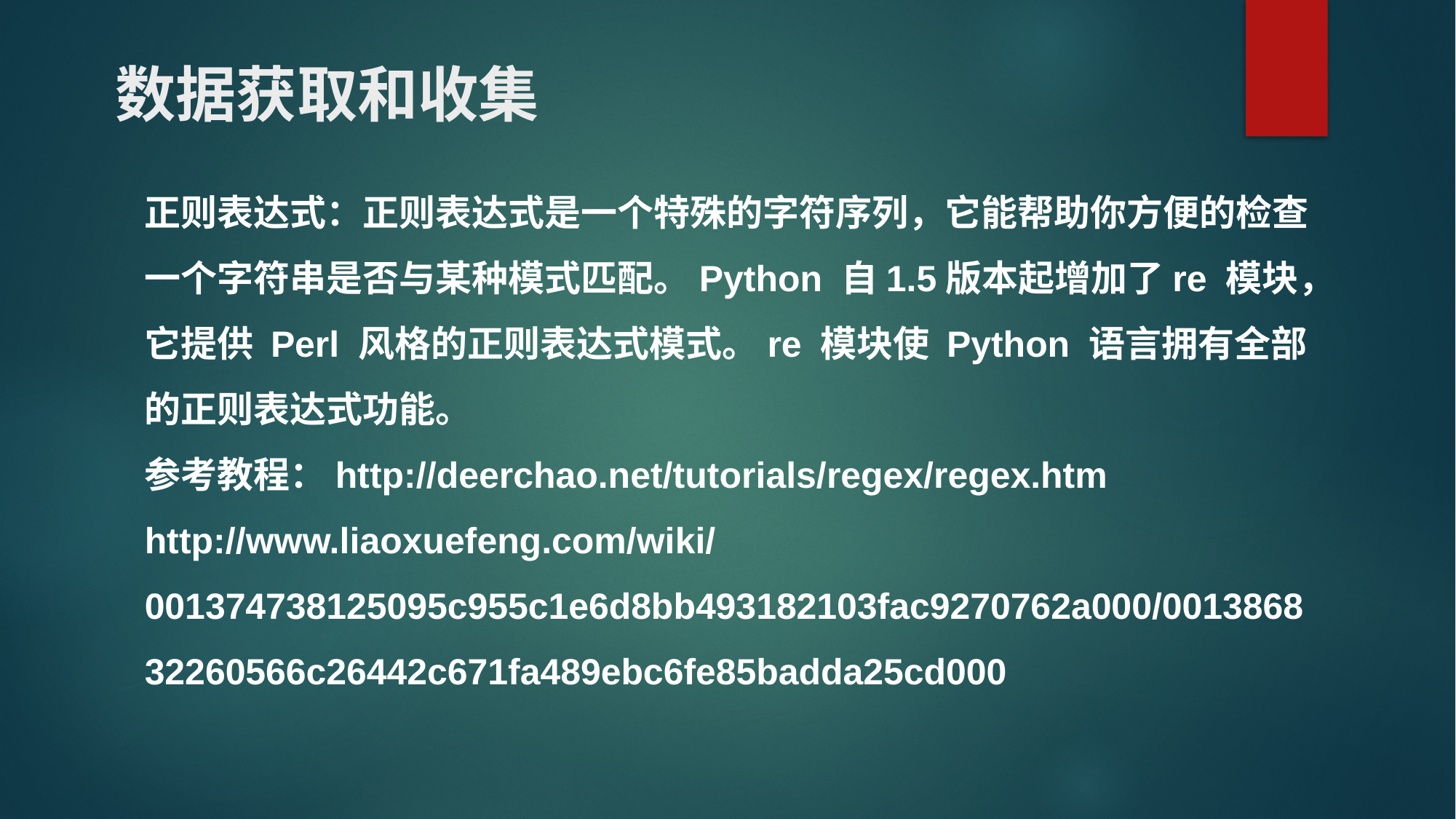

# 数据获取和收集
正则表达式：正则表达式是一个特殊的字符序列，它能帮助你方便的检查一个字符串是否与某种模式匹配。Python 自1.5版本起增加了re 模块，它提供 Perl 风格的正则表达式模式。re 模块使 Python 语言拥有全部的正则表达式功能。
参考教程：http://deerchao.net/tutorials/regex/regex.htm
http://www.liaoxuefeng.com/wiki/001374738125095c955c1e6d8bb493182103fac9270762a000/001386832260566c26442c671fa489ebc6fe85badda25cd000